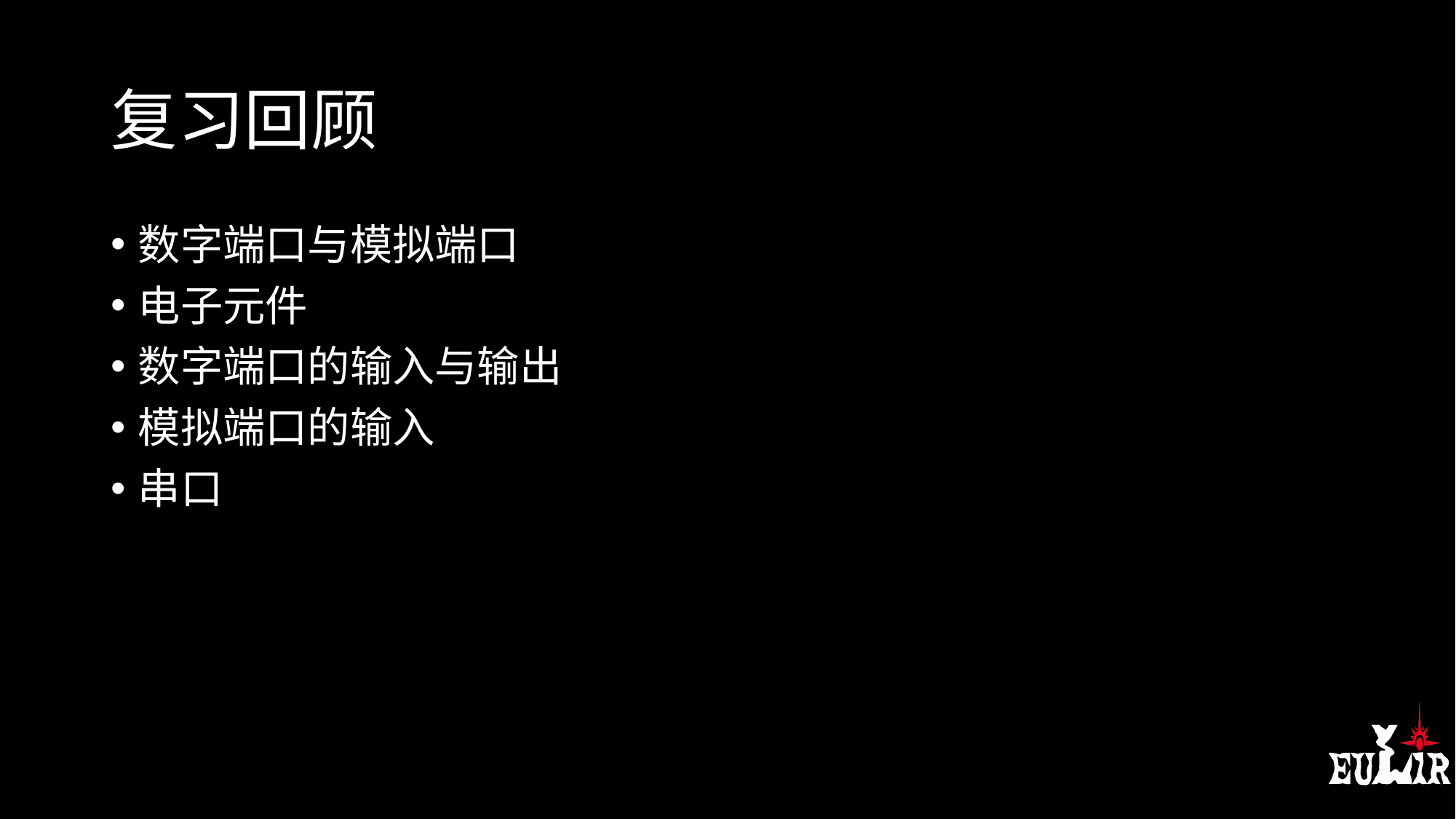

# 复习回顾
数字端口与模拟端口
电子元件
数字端口的输入与输出
模拟端口的输入
串口